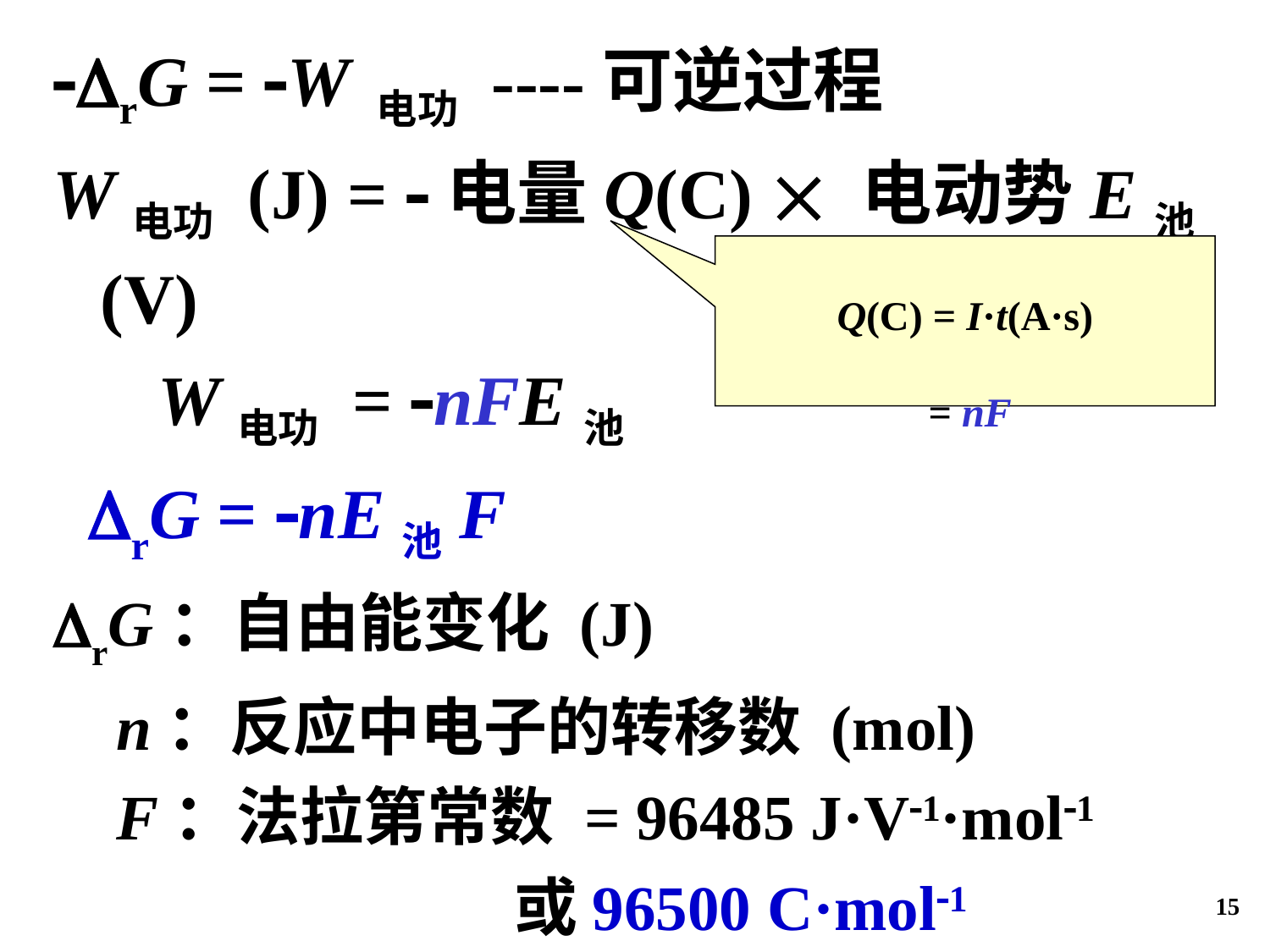

−ΔrG = −W 电功 ----可逆过程
W电功 (J) = −电量Q(C) × 电动势E池(V)
      W电功 = −nFE池
  ΔrG = −nE池F
ΔrG：自由能变化 (J)
    n：反应中电子的转移数 (mol)
    F：法拉第常数 = 96485 J·V−1·mol−1
                               或96500 C·mol−1
 E池：电池电动势(V)
Q(C) = I·t(A·s)
 = nF